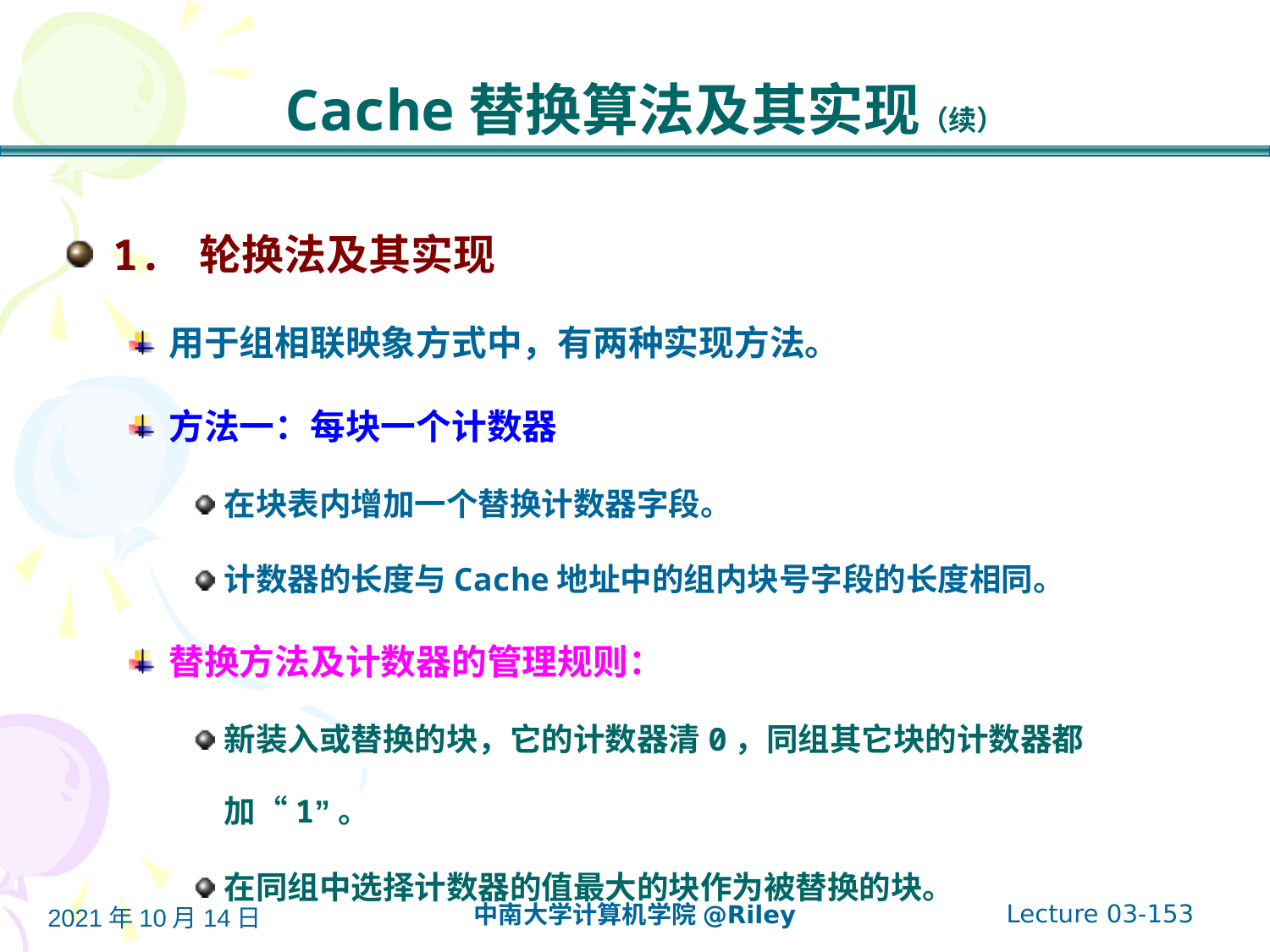

# Cache替换算法及其实现（续）
1. 轮换法及其实现
用于组相联映象方式中，有两种实现方法。
方法一：每块一个计数器
在块表内增加一个替换计数器字段。
计数器的长度与Cache地址中的组内块号字段的长度相同。
替换方法及计数器的管理规则：
新装入或替换的块，它的计数器清0，同组其它块的计数器都加“1”。
在同组中选择计数器的值最大的块作为被替换的块。
Lecture 03-153
中南大学计算机学院@Riley
2021年10月14日